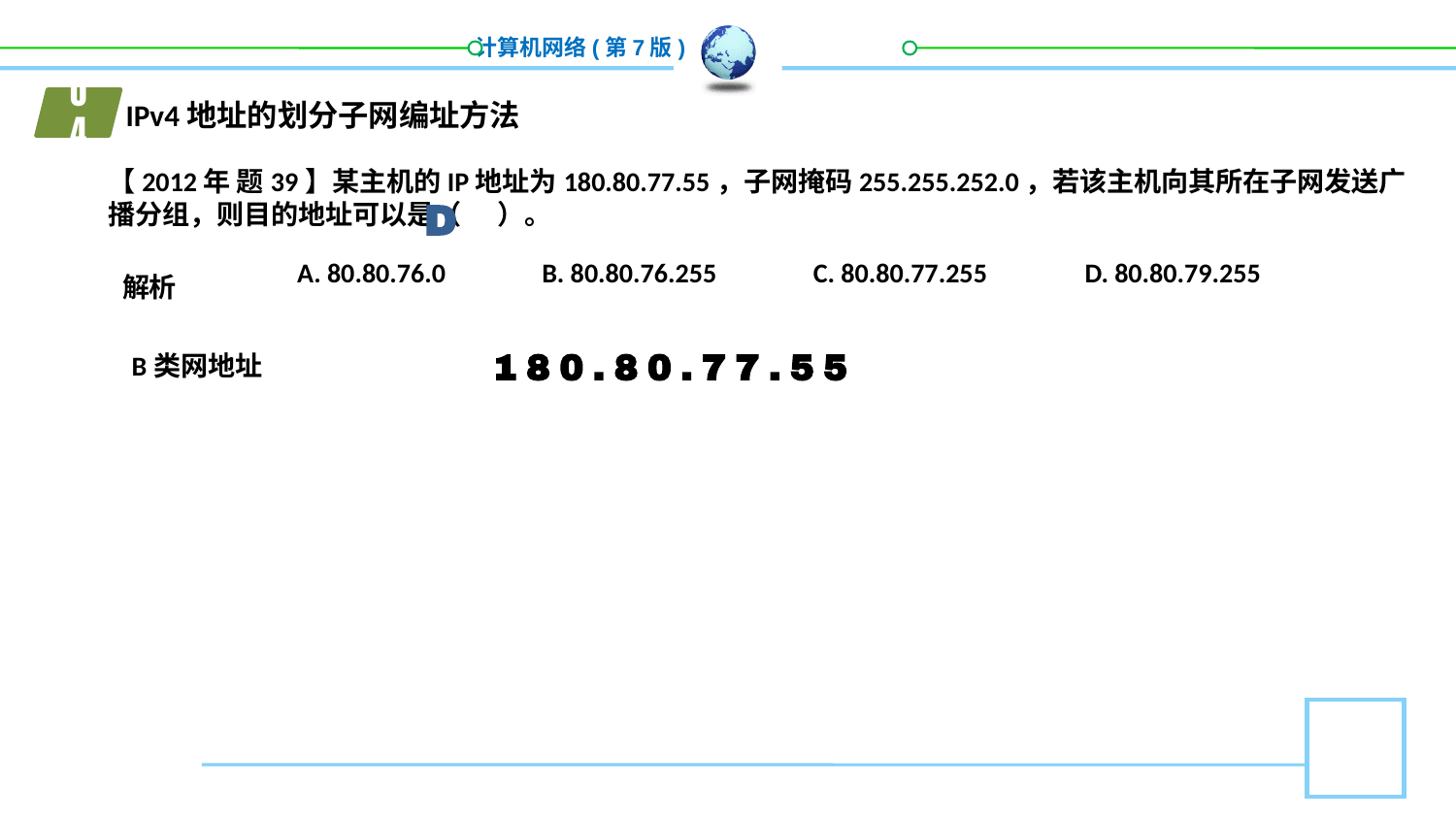

01
IPv4地址的划分子网编址方法
04
【2012年 题39】某主机的IP地址为180.80.77.55，子网掩码255.255.252.0，若该主机向其所在子网发送广播分组，则目的地址可以是（      ）。
A. 80.80.76.0
B. 80.80.76.255
C. 80.80.77.255
D. 80.80.79.255
D
解析

B类网地址
180.80.77.55